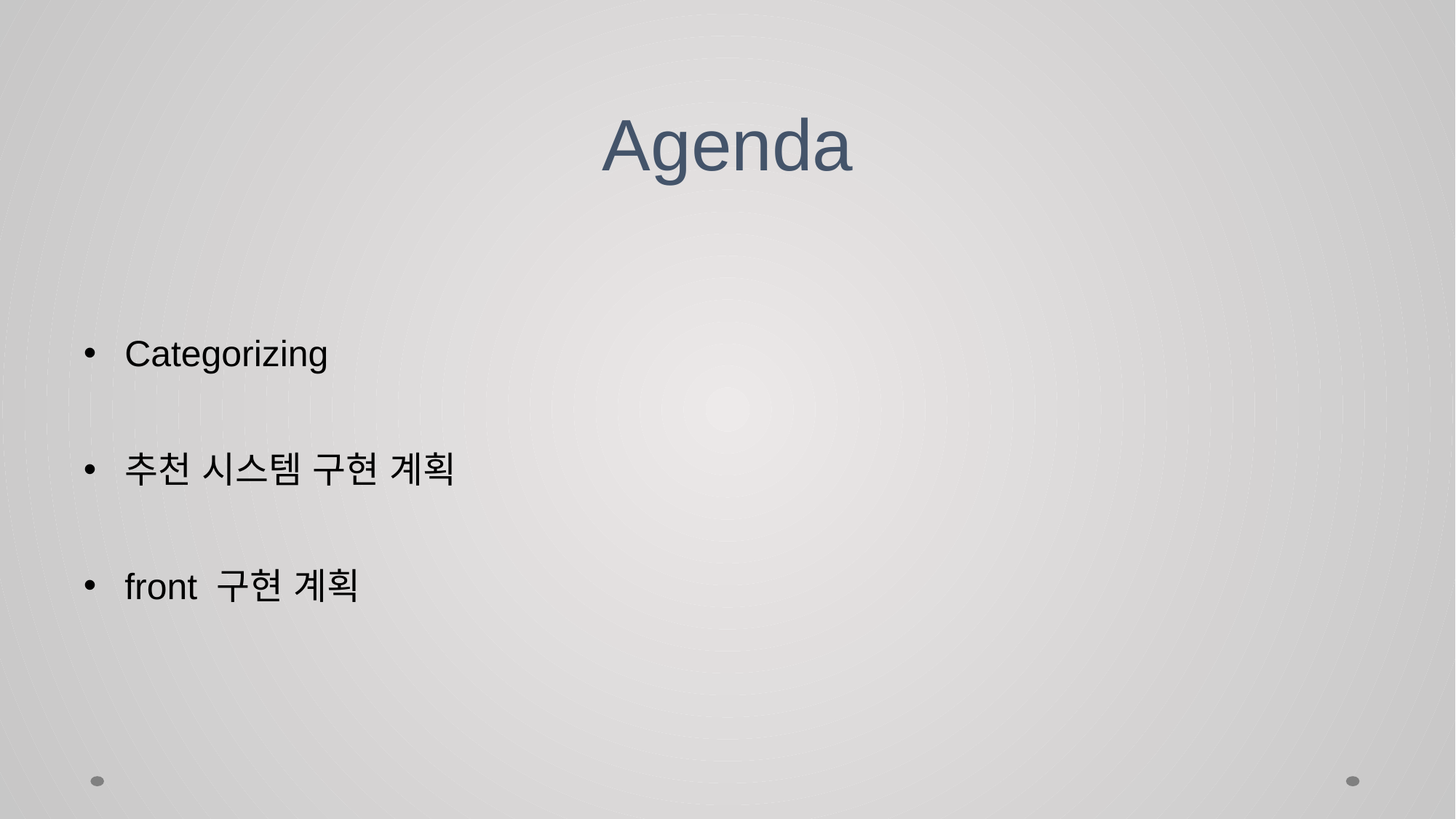

# Agenda
Categorizing
추천 시스템 구현 계획
front 구현 계획